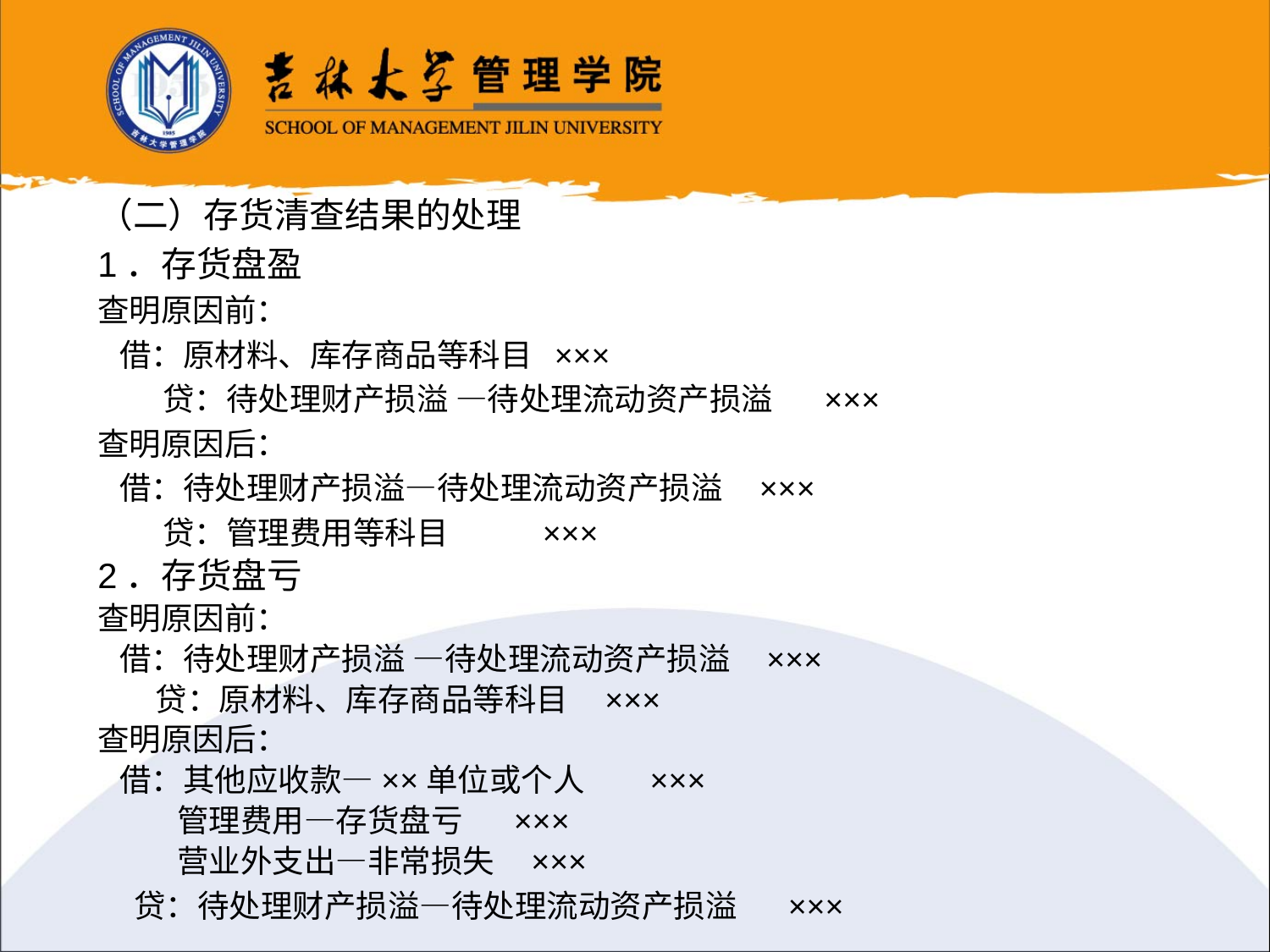

（二）存货清查结果的处理
1．存货盘盈
查明原因前：
  借：原材料、库存商品等科目  ×××
        贷：待处理财产损溢 —待处理流动资产损溢      ×××
查明原因后：
  借：待处理财产损溢—待处理流动资产损溢    ×××
        贷：管理费用等科目            ×××
2．存货盘亏
查明原因前：
  借：待处理财产损溢 —待处理流动资产损溢    ×××
       贷：原材料、库存商品等科目    ×××
查明原因后：
  借：其他应收款—××单位或个人        ×××
          管理费用—存货盘亏      ×××
          营业外支出—非常损失    ×××
    贷：待处理财产损溢—待处理流动资产损溢      ×××

162